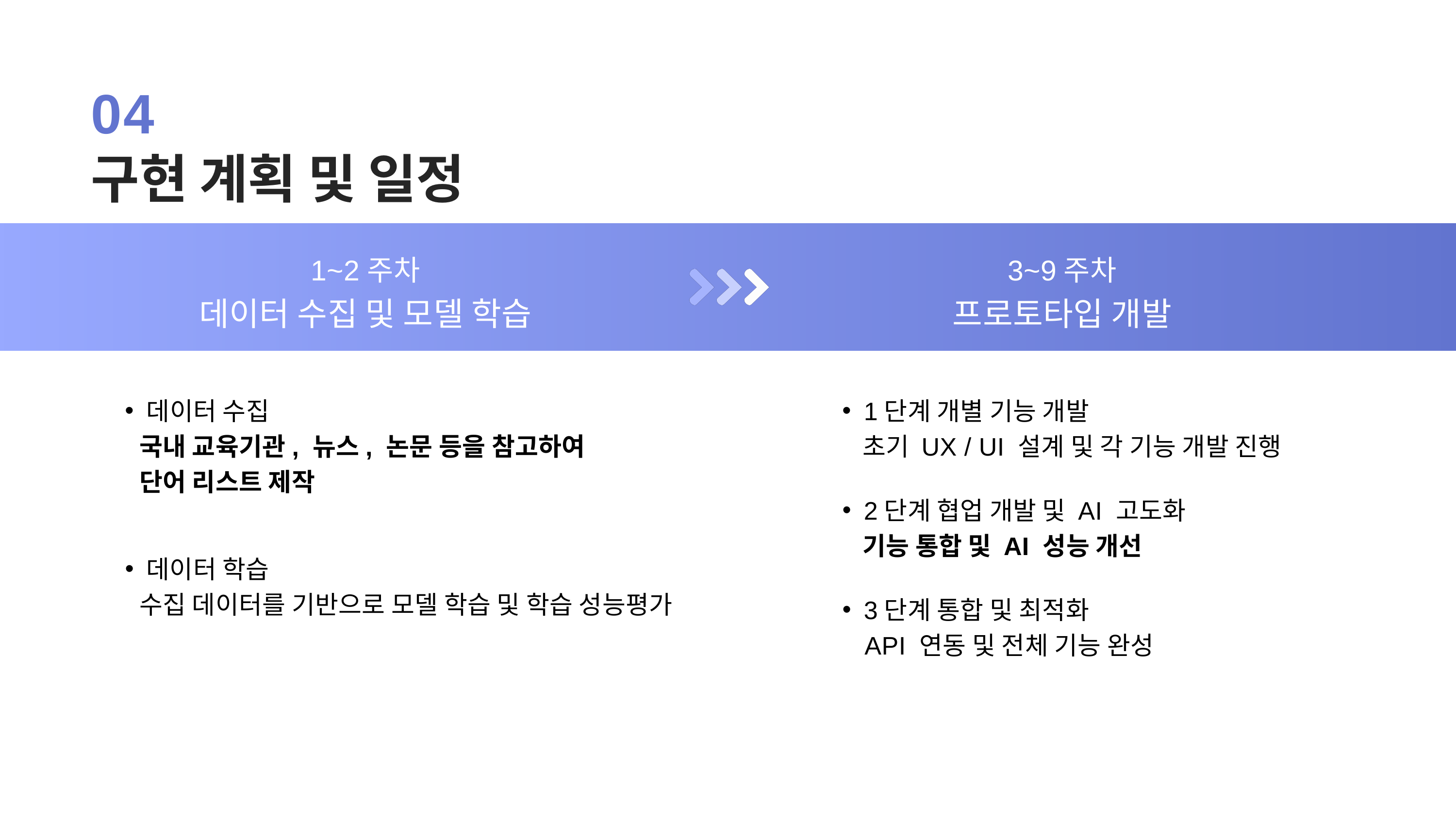

04
구현 계획 및 일정

1~2주차
데이터 수집 및 모델 학습
3~9주차
프로토타입 개발

데이터 수집
     국내 교육기관, 뉴스, 논문 등을 참고하여
     단어 리스트 제작
1단계 개별 기능 개발
      초기 UX / UI 설계 및 각 기능 개발 진행
2단계 협업 개발 및 AI 고도화
      기능 통합 및 AI 성능 개선
데이터 학습
     수집 데이터를 기반으로 모델 학습 및 학습 성능평가

3단계 통합 및 최적화
      API 연동 및 전체 기능 완성